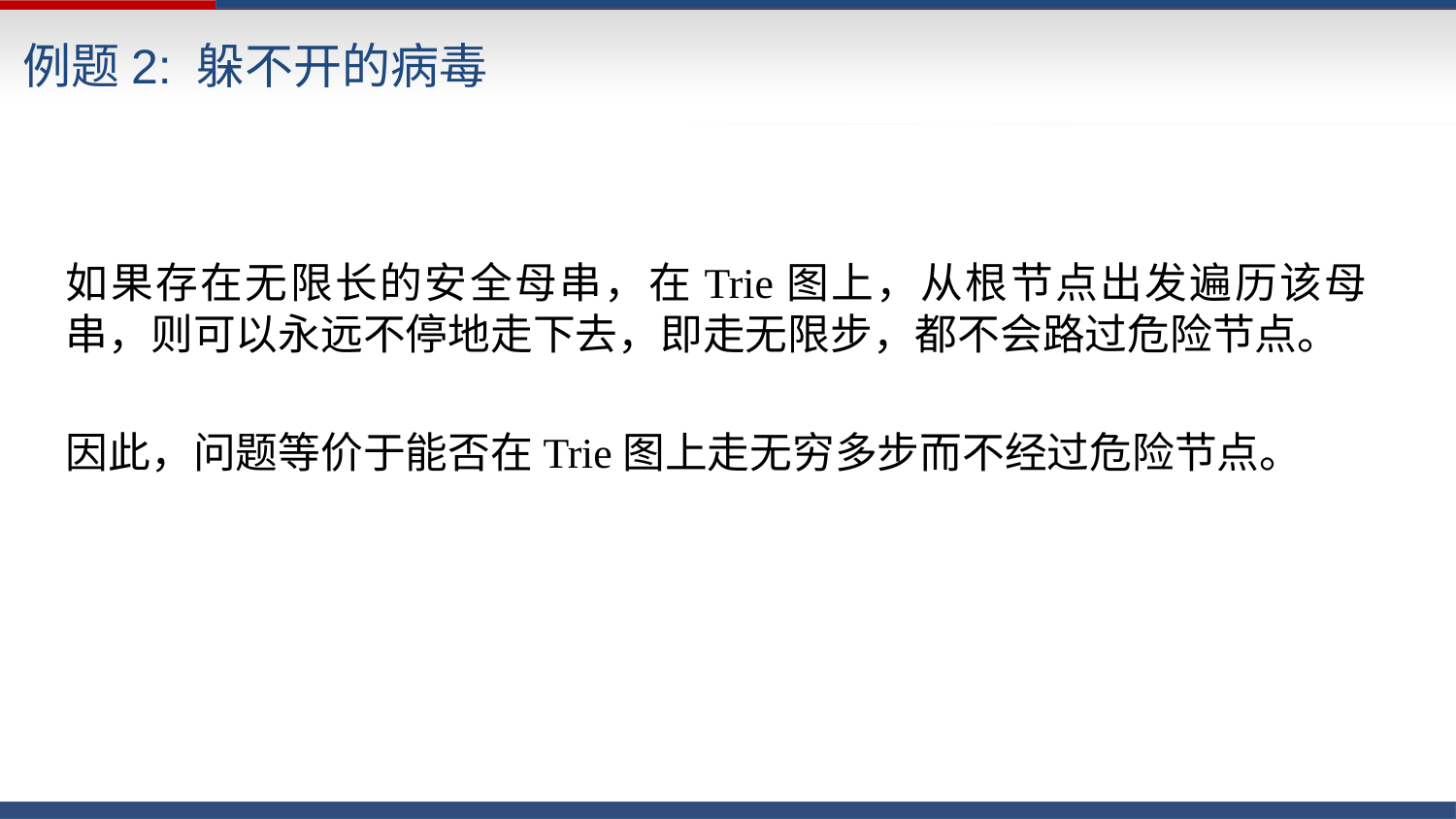

例题2: 躲不开的病毒
如果存在无限长的安全母串，在Trie图上，从根节点出发遍历该母串，则可以永远不停地走下去，即走无限步，都不会路过危险节点。

因此，问题等价于能否在Trie图上走无穷多步而不经过危险节点。